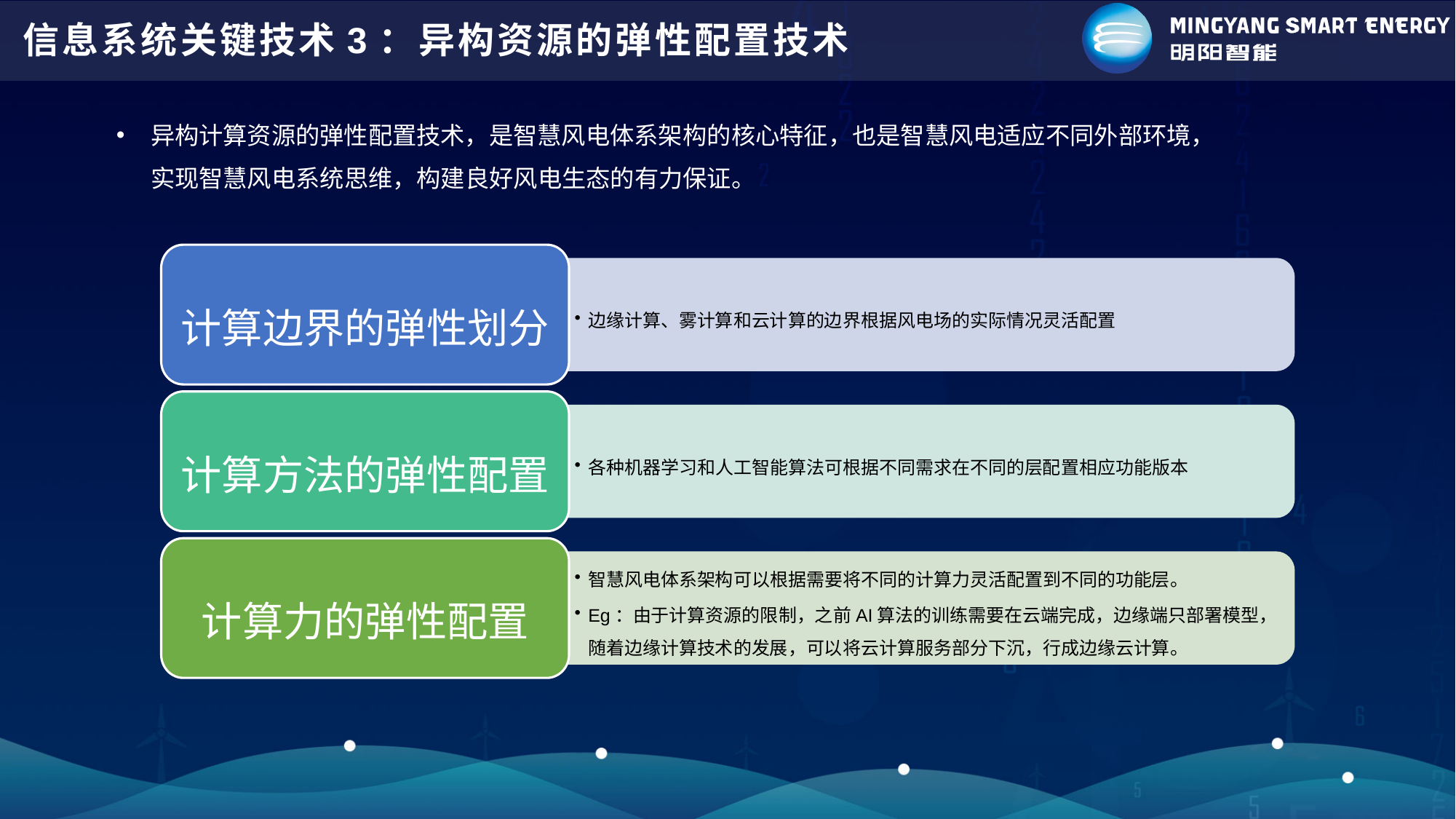

# 信息系统关键技术3：异构资源的弹性配置技术
异构计算资源的弹性配置技术，是智慧风电体系架构的核心特征，也是智慧风电适应不同外部环境，实现智慧风电系统思维，构建良好风电生态的有力保证。
计算边界的弹性划分
边缘计算、雾计算和云计算的边界根据风电场的实际情况灵活配置
计算方法的弹性配置
各种机器学习和人工智能算法可根据不同需求在不同的层配置相应功能版本
计算力的弹性配置
智慧风电体系架构可以根据需要将不同的计算力灵活配置到不同的功能层。
Eg：由于计算资源的限制，之前AI算法的训练需要在云端完成，边缘端只部署模型，随着边缘计算技术的发展，可以将云计算服务部分下沉，行成边缘云计算。